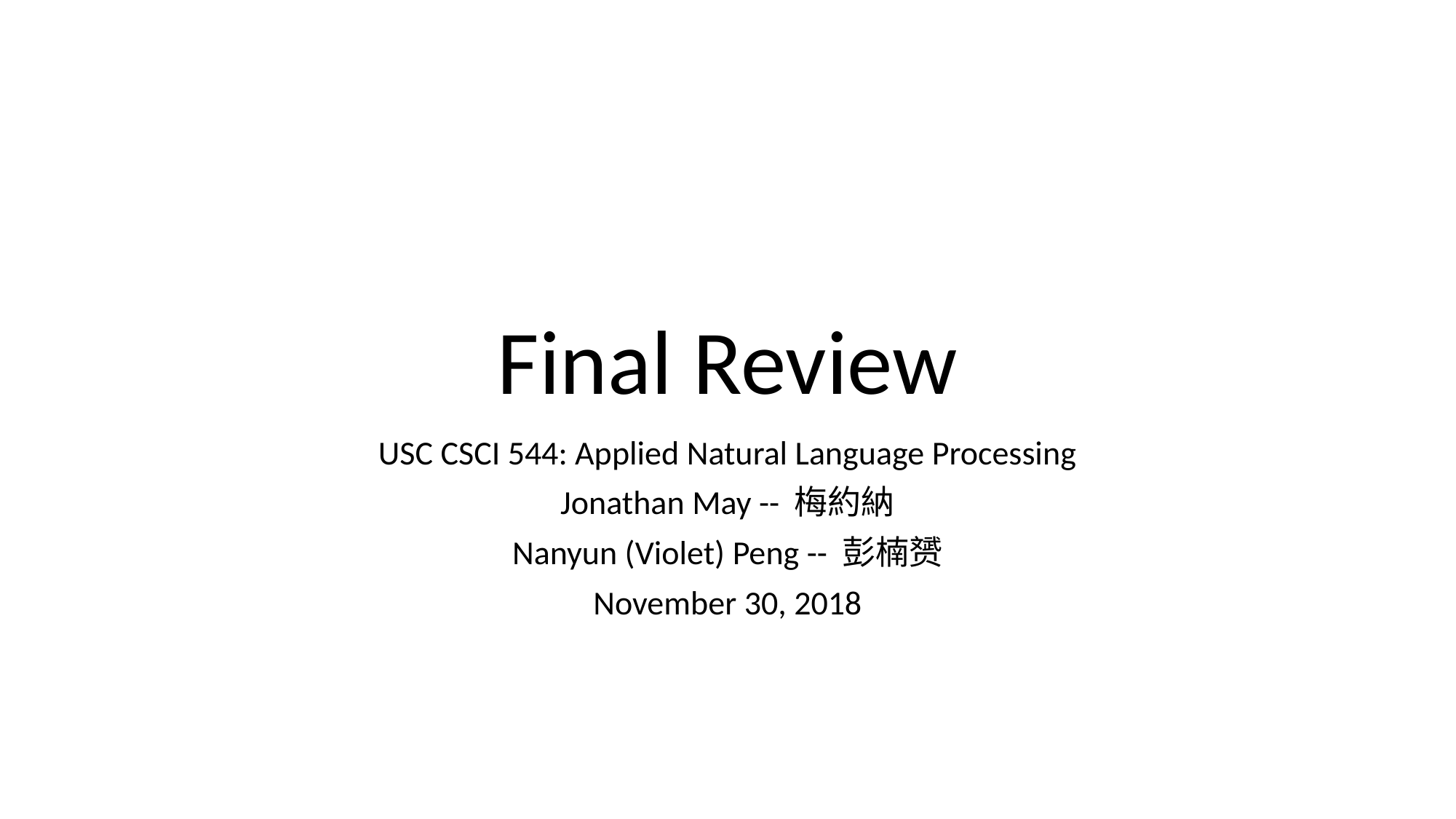

# Final Review
USC CSCI 544: Applied Natural Language Processing
Jonathan May -- 梅約納
Nanyun (Violet) Peng -- 彭楠赟
November 30, 2018